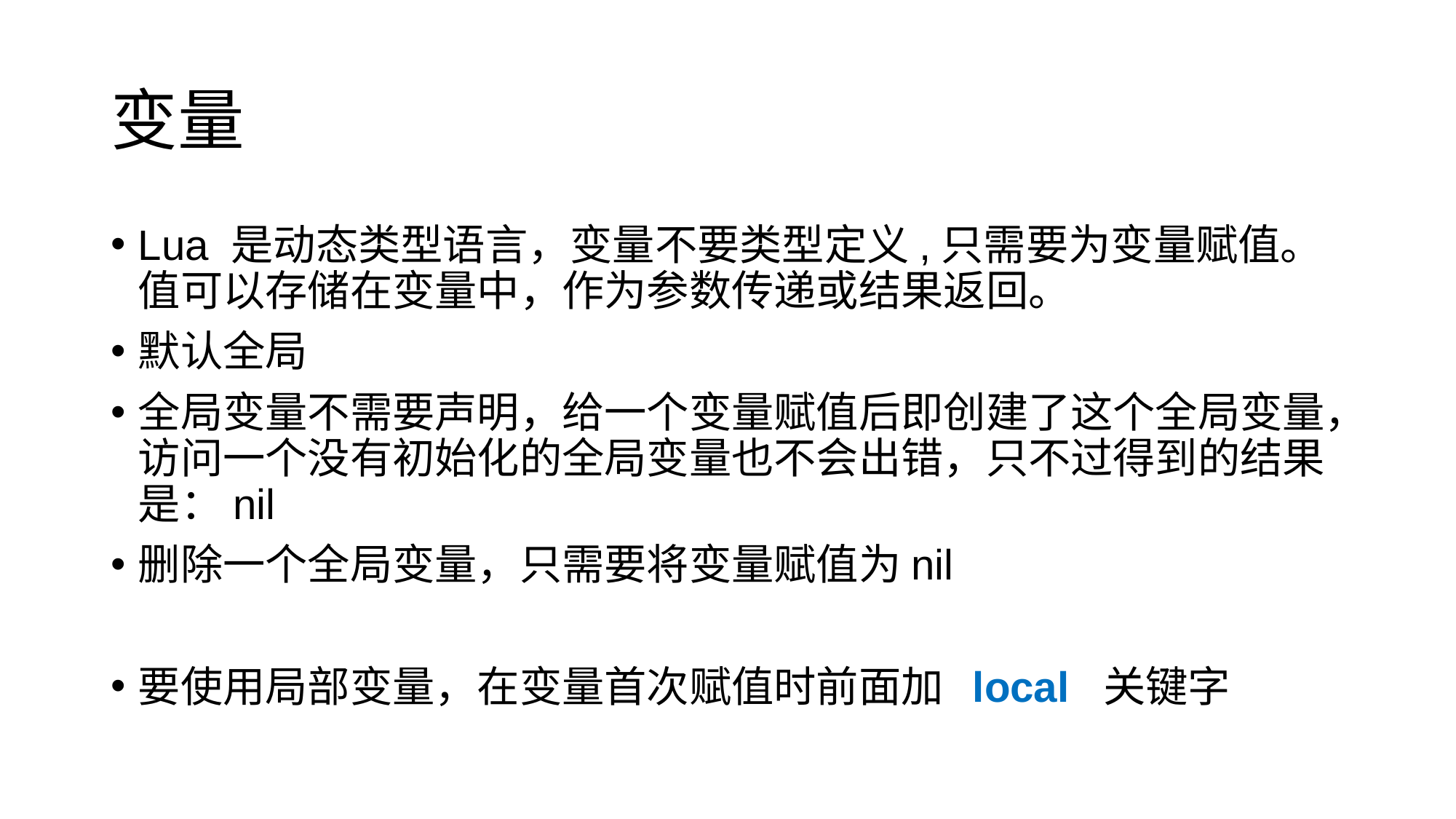

# 变量
Lua 是动态类型语言，变量不要类型定义,只需要为变量赋值。 值可以存储在变量中，作为参数传递或结果返回。
默认全局
全局变量不需要声明，给一个变量赋值后即创建了这个全局变量，访问一个没有初始化的全局变量也不会出错，只不过得到的结果是：nil
删除一个全局变量，只需要将变量赋值为nil

要使用局部变量，在变量首次赋值时前面加  local  关键字